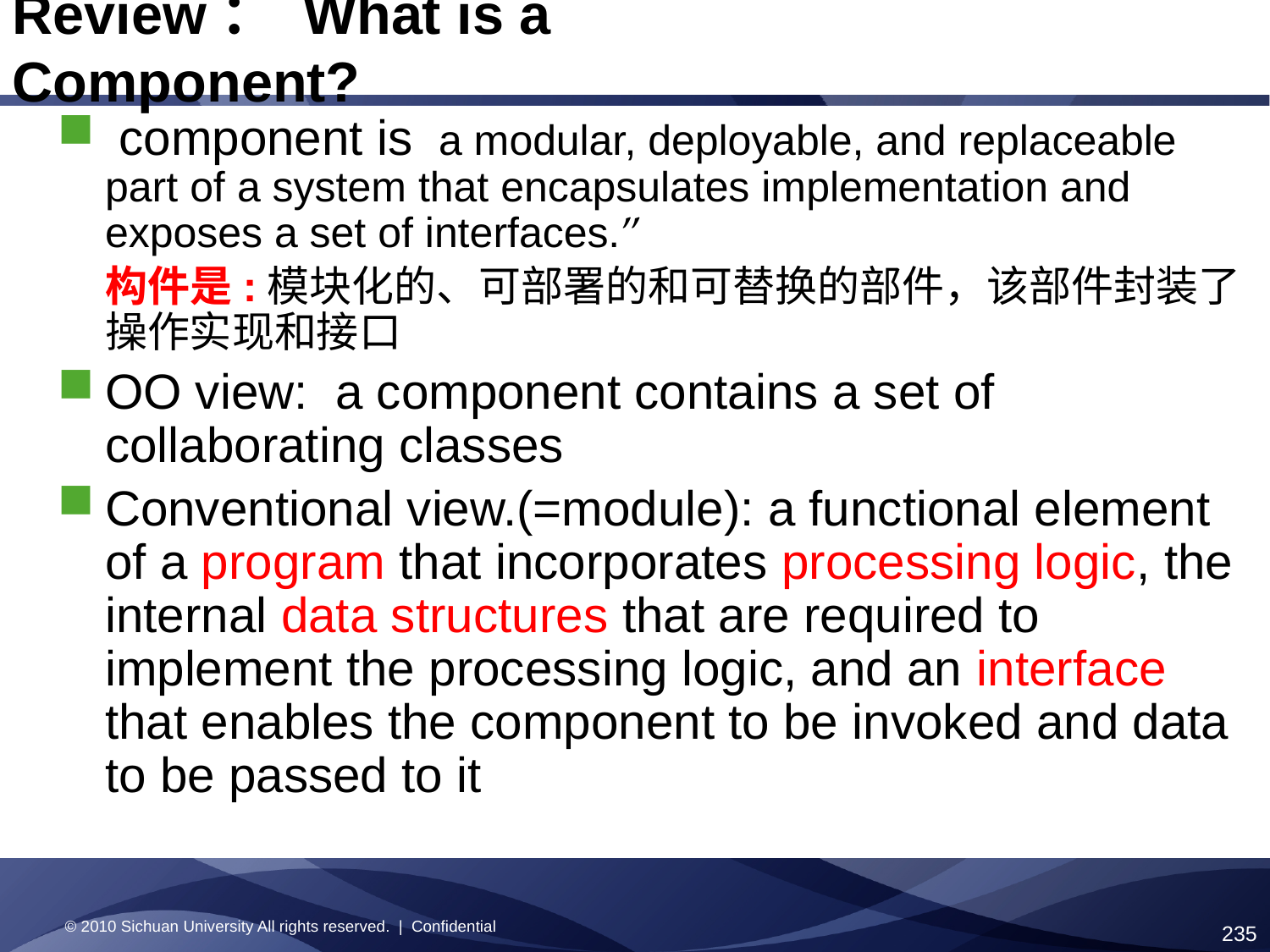

Review： What is a Component?
 component is  a modular, deployable, and replaceable part of a system that encapsulates implementation and exposes a set of interfaces.”
    构件是:模块化的、可部署的和可替换的部件，该部件封装了操作实现和接口
OO view:  a component contains a set of collaborating classes
Conventional view.(=module): a functional element of a program that incorporates processing logic, the internal data structures that are required to implement the processing logic, and an interface that enables the component to be invoked and data to be passed to it
© 2010 Sichuan University All rights reserved.  |  Confidential
235